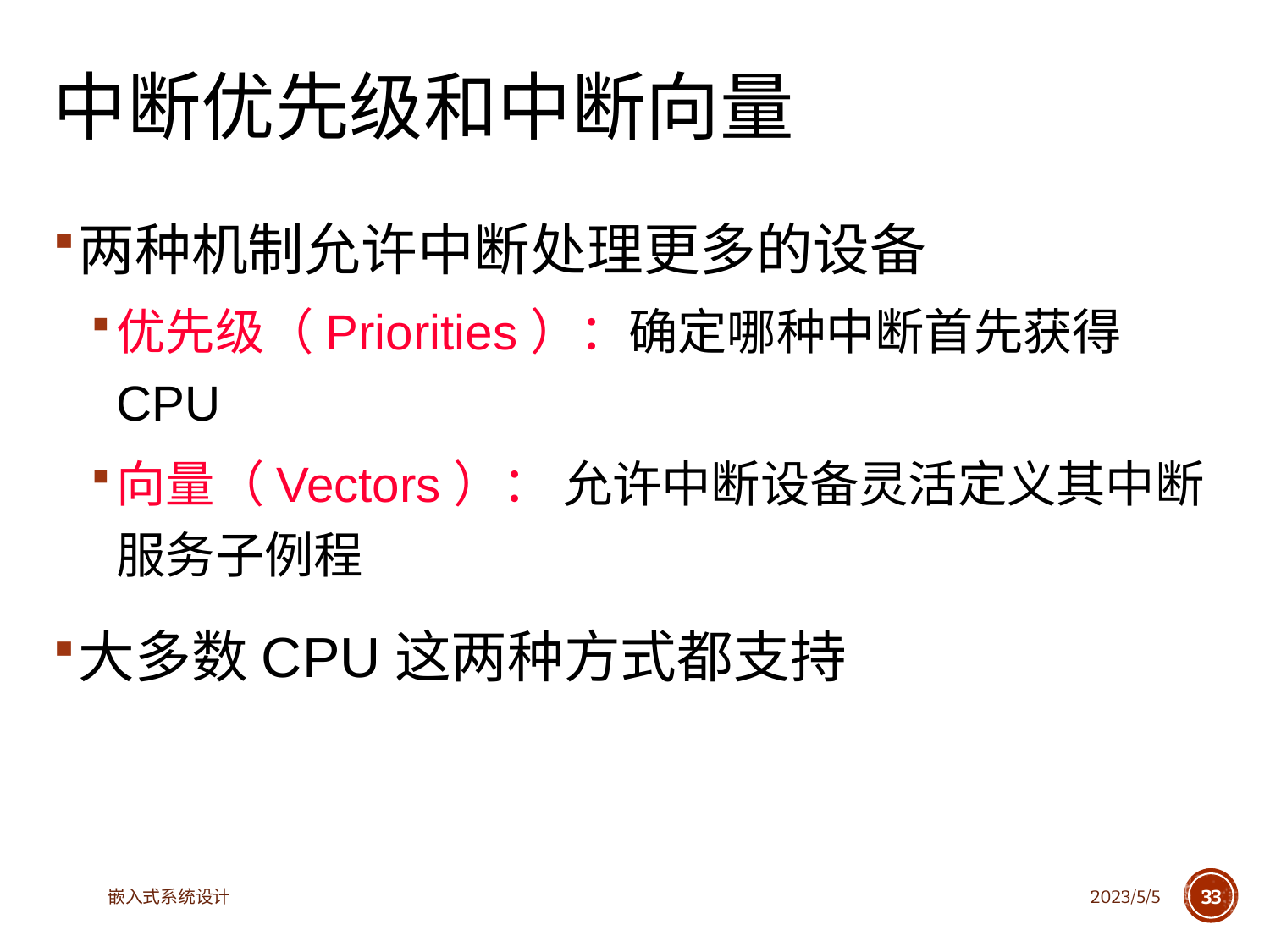

# 中断优先级和中断向量
两种机制允许中断处理更多的设备
优先级（Priorities）：确定哪种中断首先获得CPU
向量（Vectors）： 允许中断设备灵活定义其中断服务子例程
大多数CPU这两种方式都支持
嵌入式系统设计
2023/5/5
33